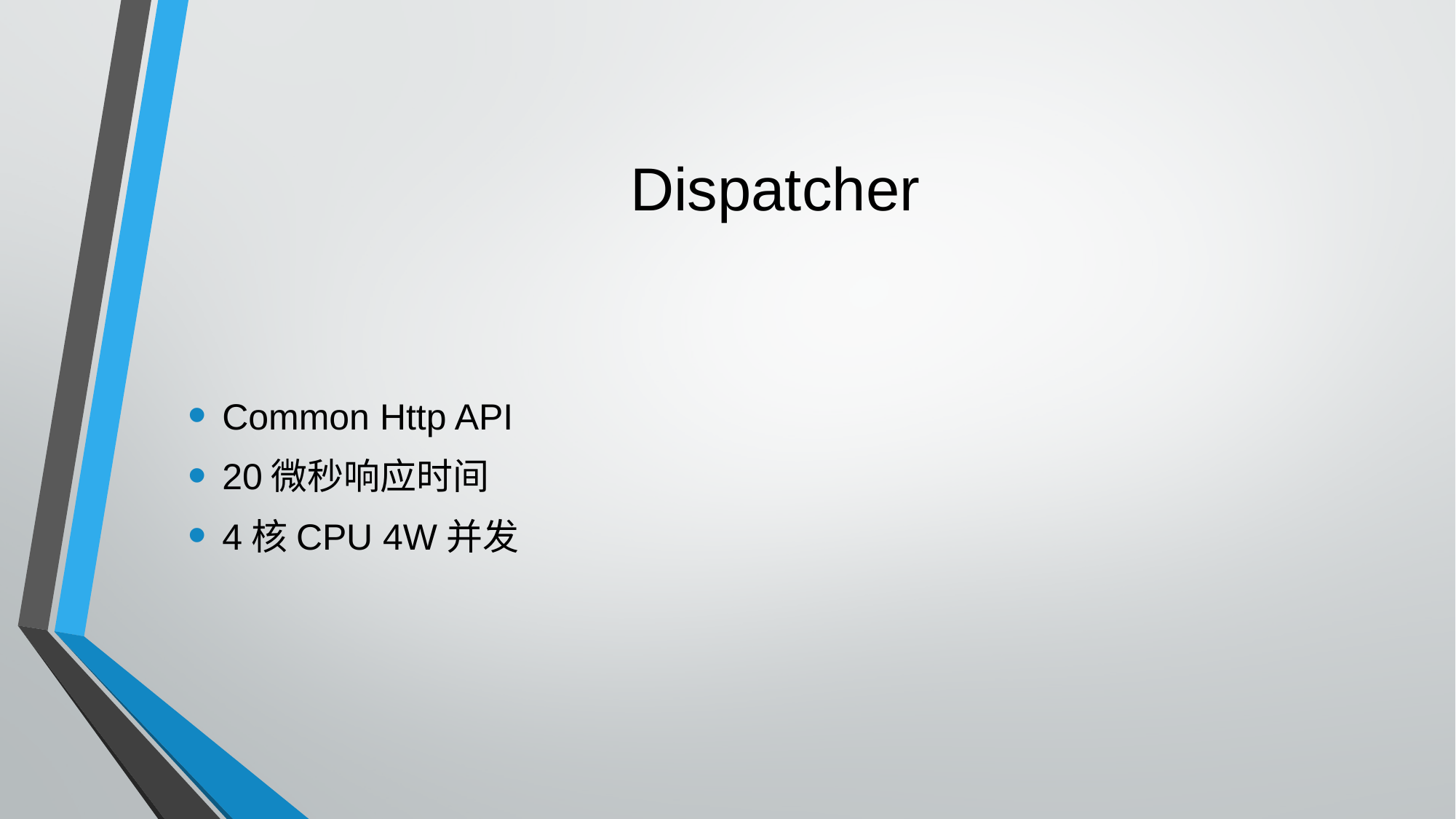

# Dispatcher
Common Http API
20微秒响应时间
4核CPU 4W并发